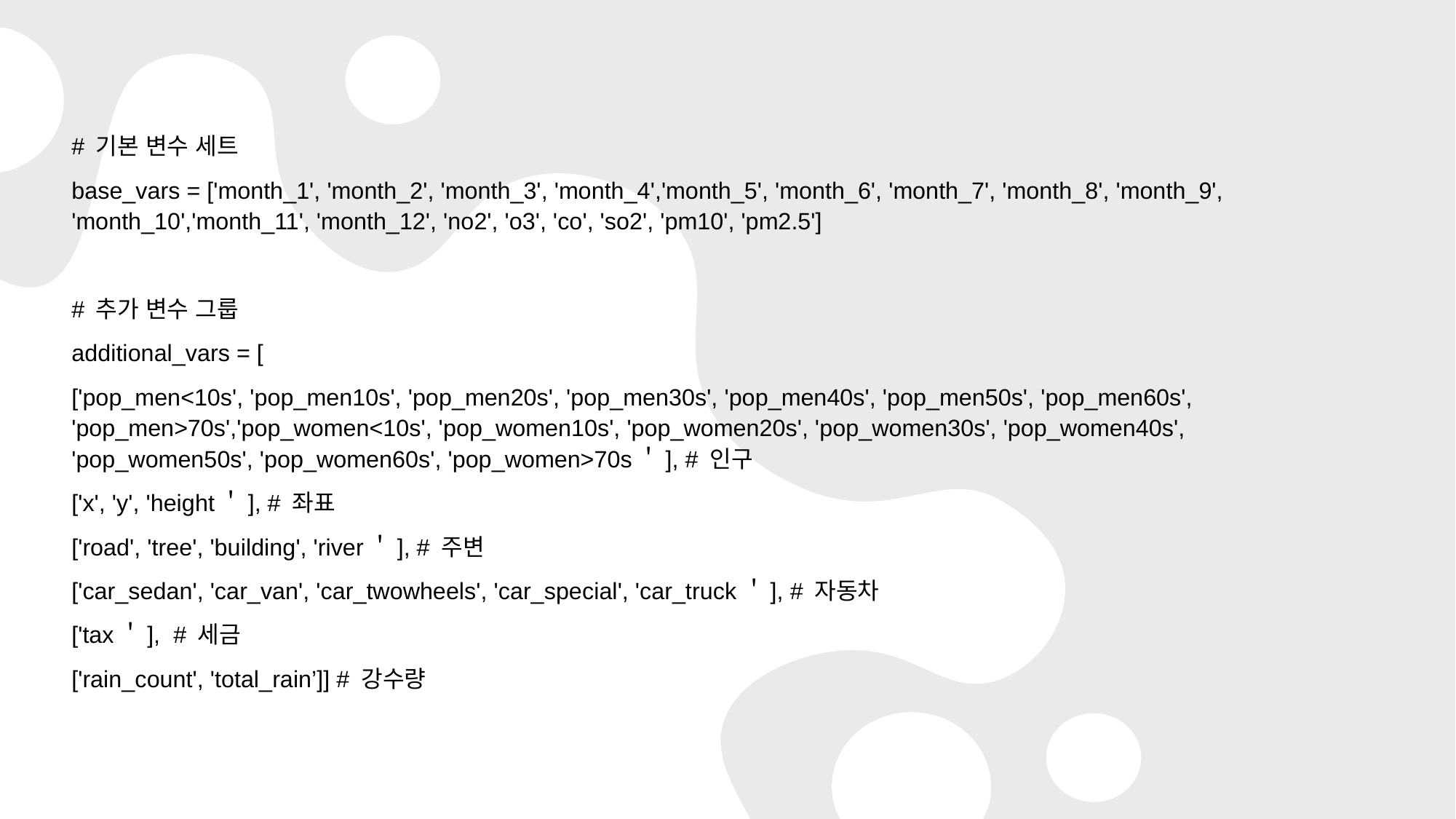

# 기본 변수 세트
base_vars = ['month_1', 'month_2', 'month_3', 'month_4','month_5', 'month_6', 'month_7', 'month_8', 'month_9', 'month_10','month_11', 'month_12', 'no2', 'o3', 'co', 'so2', 'pm10', 'pm2.5']

# 추가 변수 그룹
additional_vars = [
['pop_men<10s', 'pop_men10s', 'pop_men20s', 'pop_men30s', 'pop_men40s', 'pop_men50s', 'pop_men60s', 'pop_men>70s','pop_women<10s', 'pop_women10s', 'pop_women20s', 'pop_women30s', 'pop_women40s', 'pop_women50s', 'pop_women60s', 'pop_women>70s＇], # 인구
['x', 'y', 'height＇], # 좌표
['road', 'tree', 'building', 'river＇], # 주변
['car_sedan', 'car_van', 'car_twowheels', 'car_special', 'car_truck＇], # 자동차
['tax＇],  # 세금
['rain_count', 'total_rain’]] # 강수량